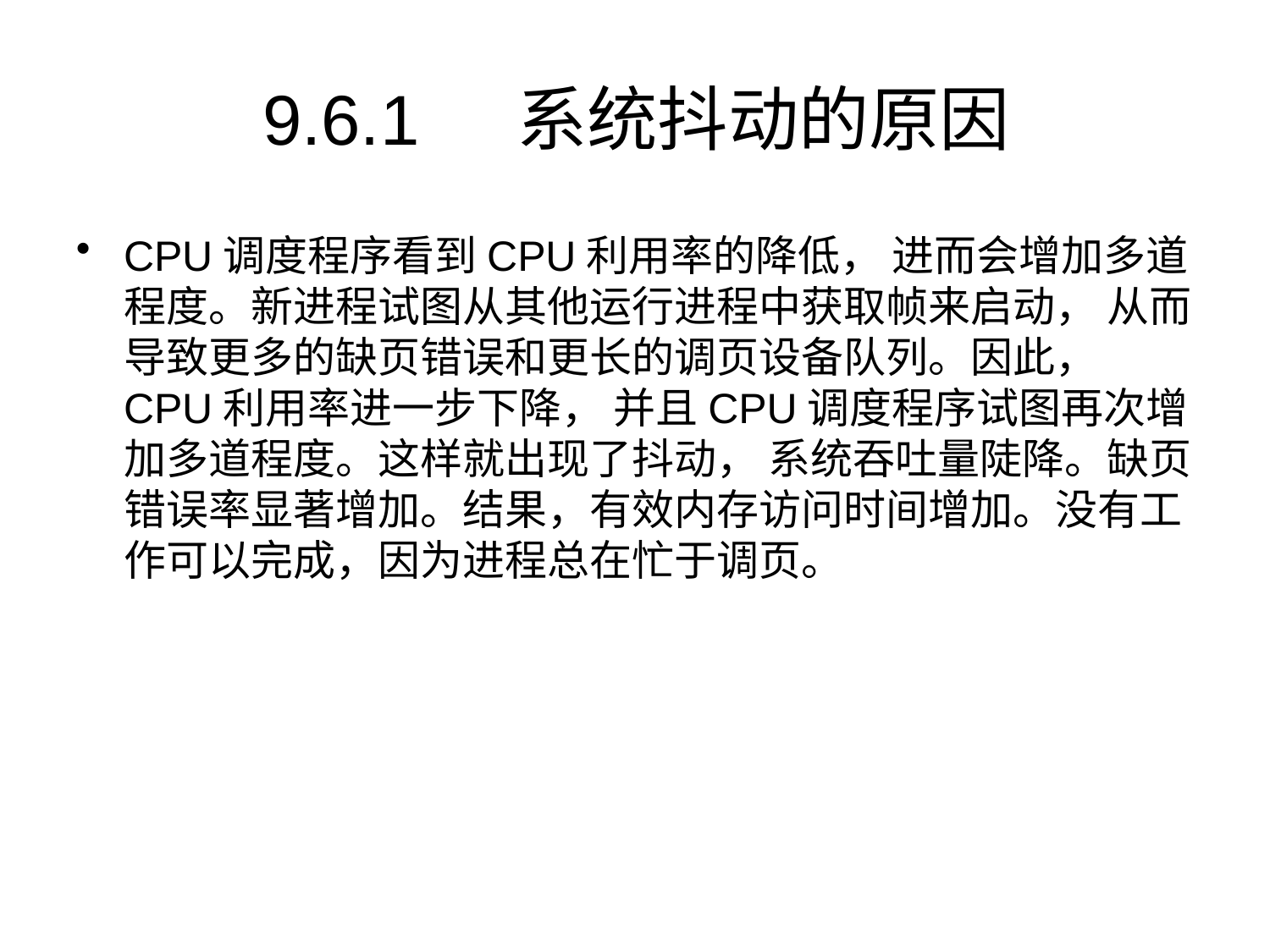

# 9.6.1	系统抖动的原因
CPU调度程序看到CPU利用率的降低， 进而会增加多道程度。新进程试图从其他运行进程中获取帧来启动， 从而导致更多的缺页错误和更长的调页设备队列。因此， CPU利用率进一步下降， 并且CPU调度程序试图再次增加多道程度。这样就出现了抖动， 系统吞吐量陡降。缺页错误率显著增加。结果，有效内存访问时间增加。没有工作可以完成，因为进程总在忙于调页。